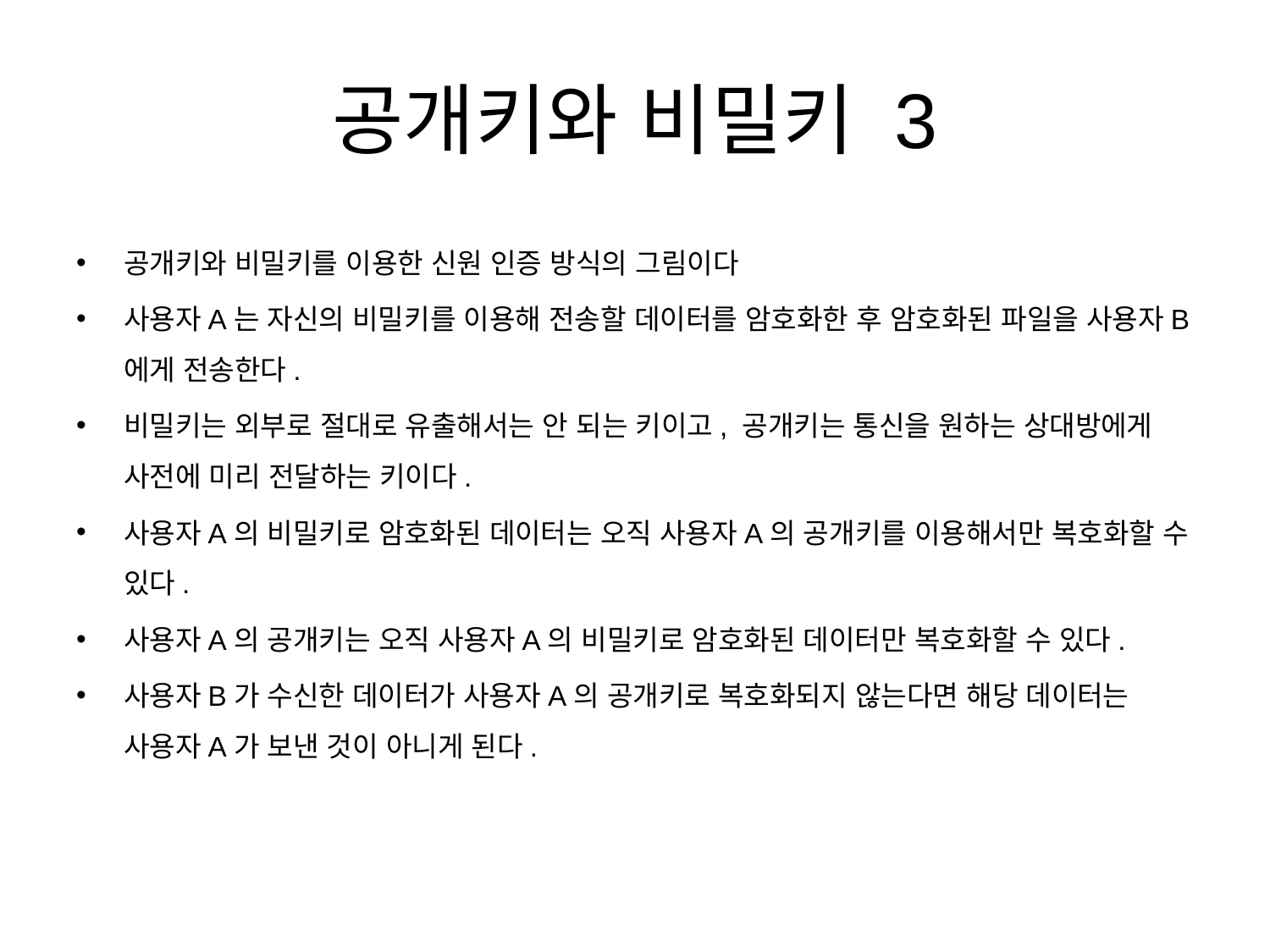

# 공개키와 비밀키 3
공개키와 비밀키를 이용한 신원 인증 방식의 그림이다
사용자A는 자신의 비밀키를 이용해 전송할 데이터를 암호화한 후 암호화된 파일을 사용자B에게 전송한다.
비밀키는 외부로 절대로 유출해서는 안 되는 키이고, 공개키는 통신을 원하는 상대방에게 사전에 미리 전달하는 키이다.
사용자A의 비밀키로 암호화된 데이터는 오직 사용자A의 공개키를 이용해서만 복호화할 수 있다.
사용자A의 공개키는 오직 사용자A의 비밀키로 암호화된 데이터만 복호화할 수 있다.
사용자B가 수신한 데이터가 사용자A의 공개키로 복호화되지 않는다면 해당 데이터는 사용자A가 보낸 것이 아니게 된다.